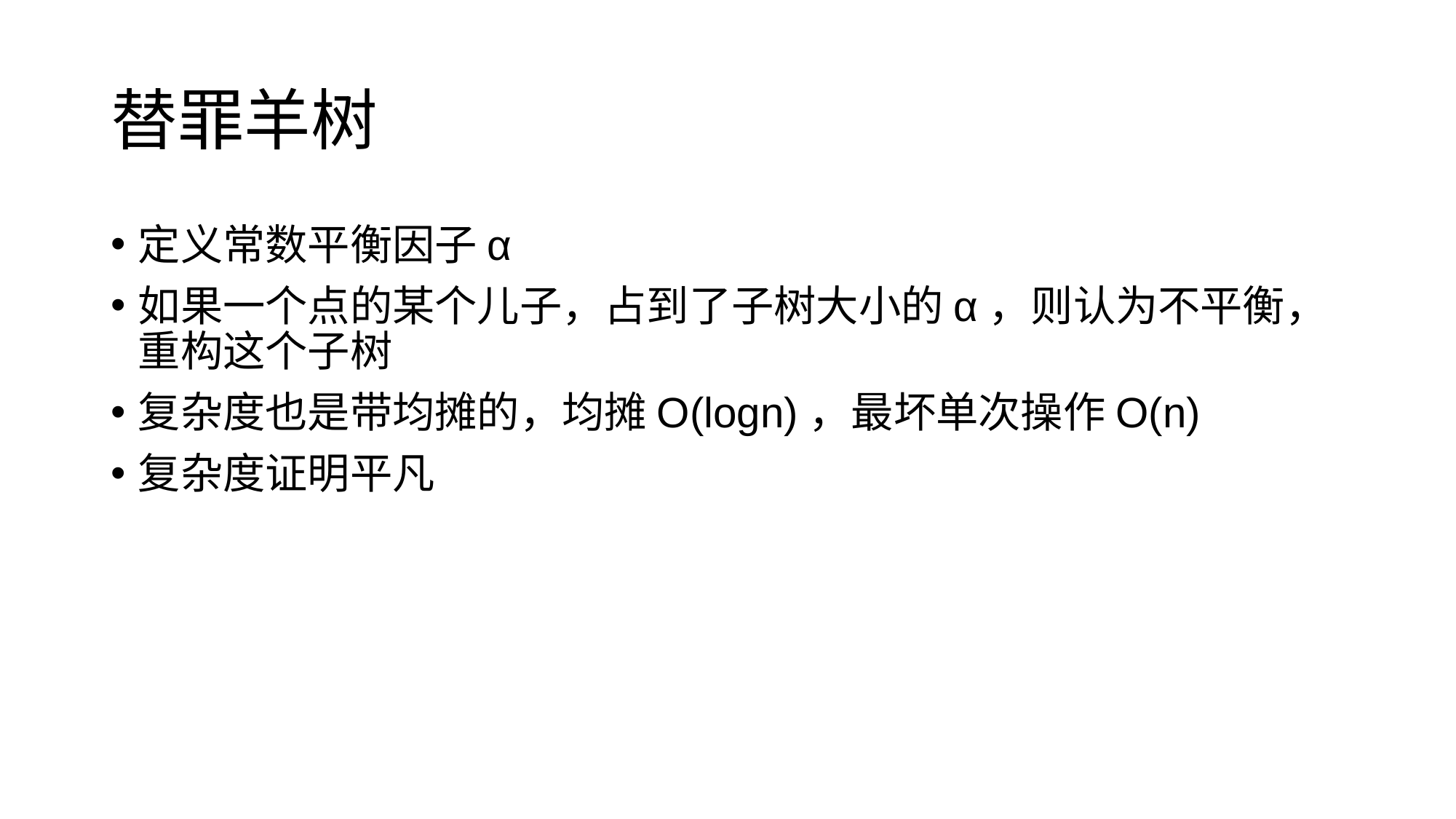

# 替罪羊树
定义常数平衡因子α
如果一个点的某个儿子，占到了子树大小的α，则认为不平衡，重构这个子树
复杂度也是带均摊的，均摊O(logn)，最坏单次操作O(n)
复杂度证明平凡